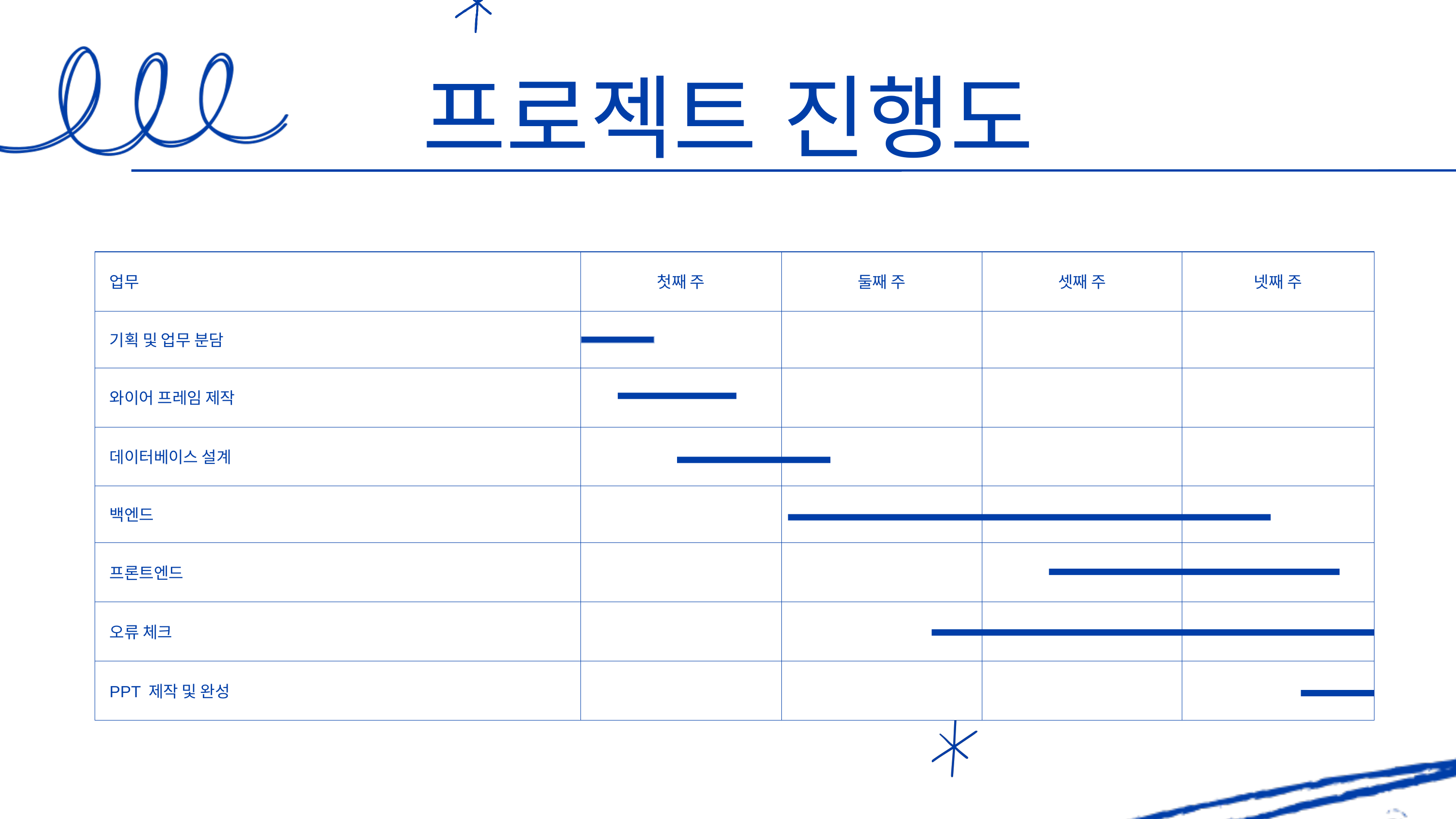

프로젝트 진행도
| 업무 | 첫째 주 | 둘째 주 | 셋째 주 | 넷째 주 |
| --- | --- | --- | --- | --- |
| 기획 및 업무 분담 |  |  |  |  |
| 와이어 프레임 제작 |  |  |  |  |
| 데이터베이스 설계 |  |  |  |  |
| 백엔드 |  |  |  |  |
| 프론트엔드 |  |  |  |  |
| 오류 체크 |  |  |  |  |
| PPT 제작 및 완성 |  |  |  |  |